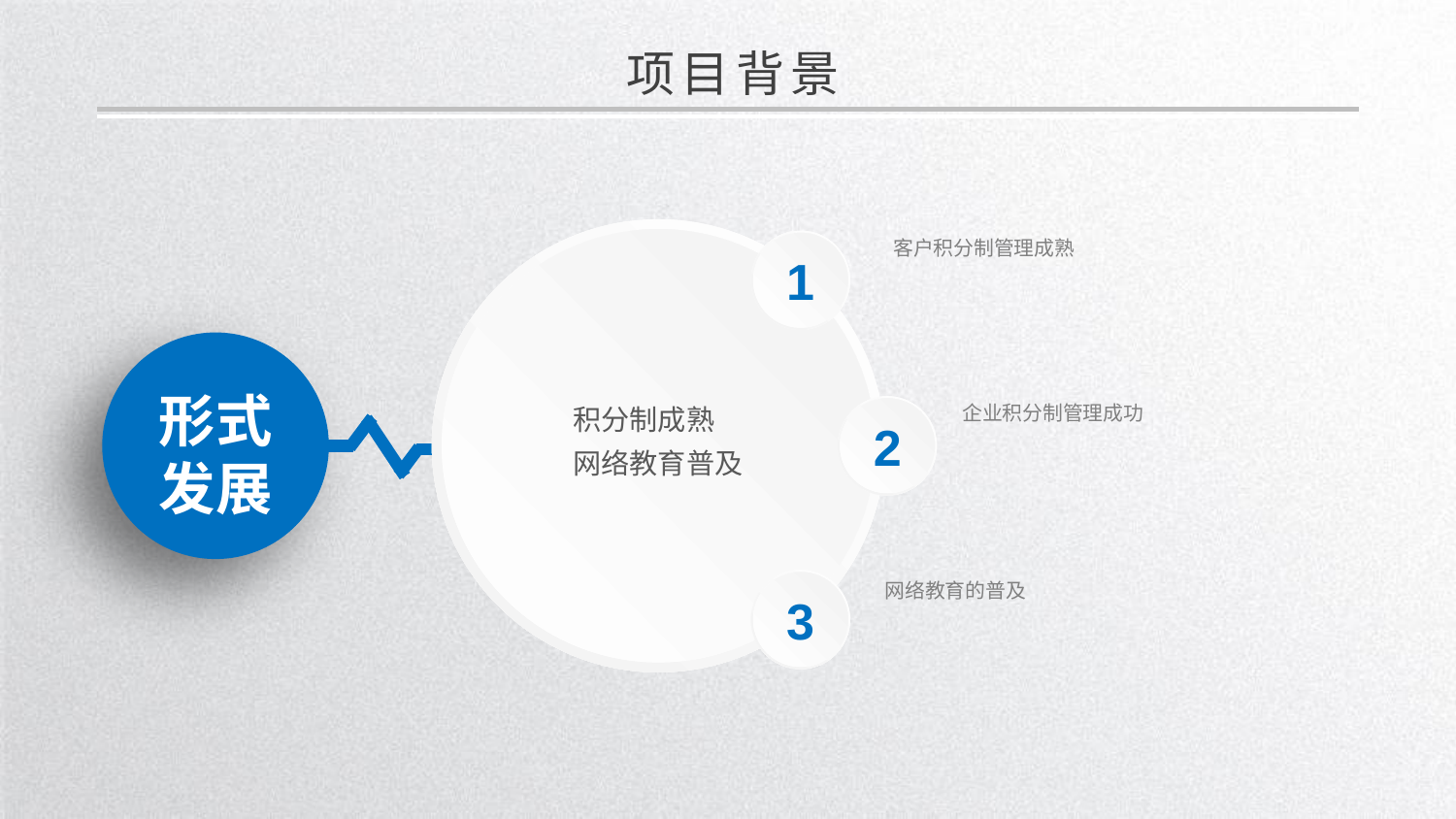

项目背景

1
客户积分制管理成熟

形式
发展
积分制成熟
网络教育普及

2
企业积分制管理成功

3
网络教育的普及